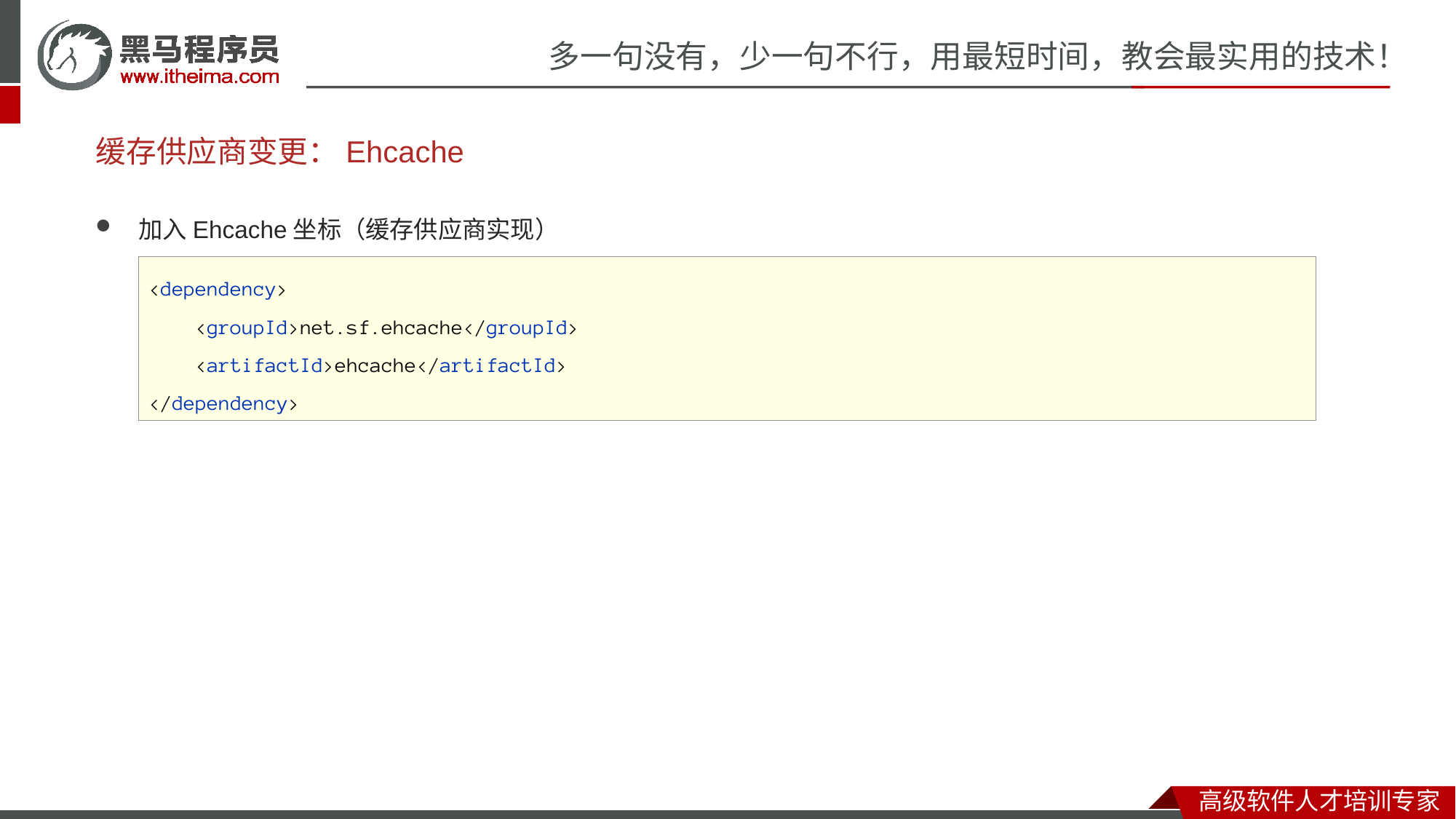

# 缓存供应商变更：Ehcache
加入Ehcache坐标（缓存供应商实现）
<dependency>
    <groupId>net.sf.ehcache</groupId>
    <artifactId>ehcache</artifactId>
</dependency>